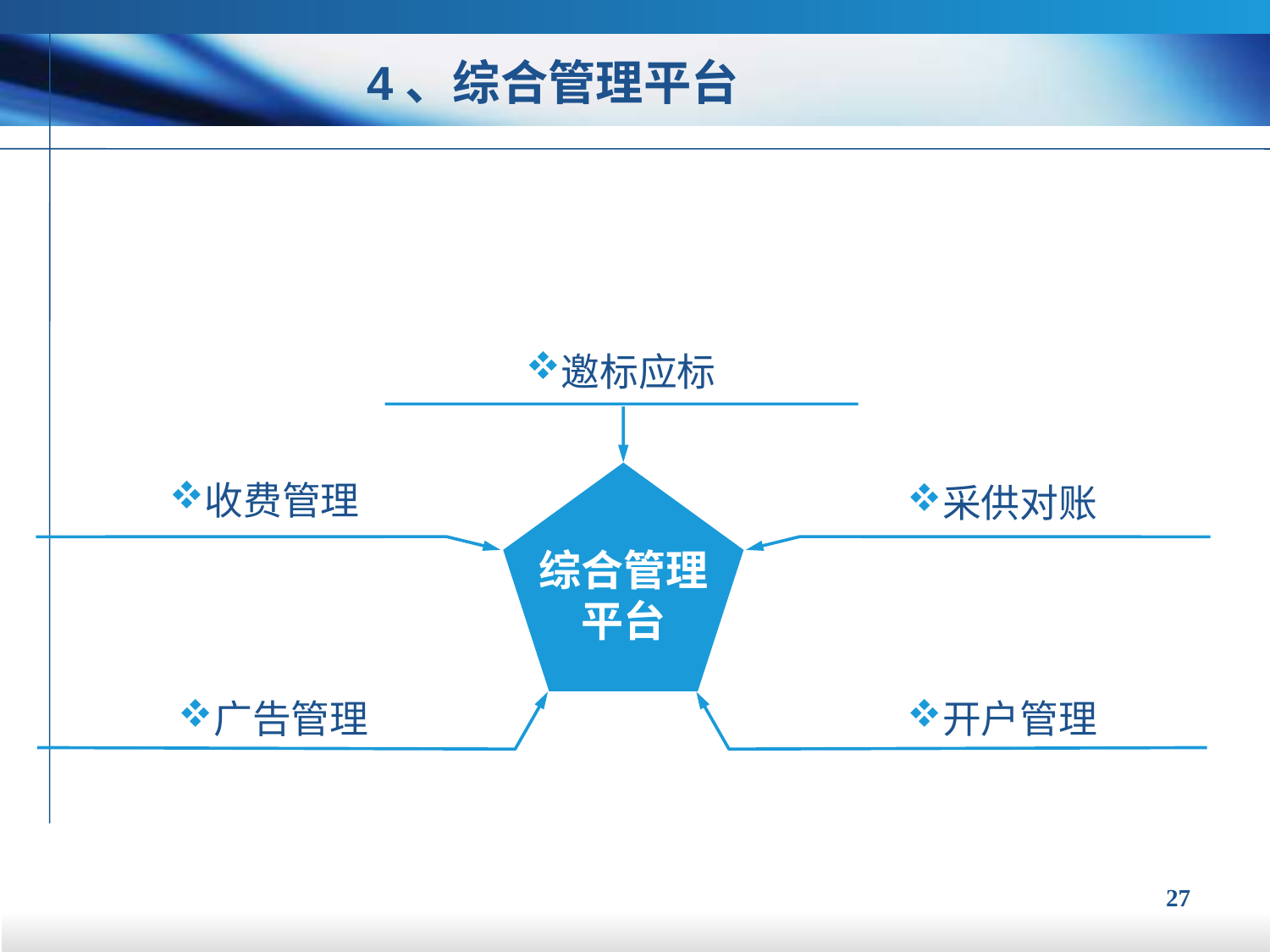

4、综合管理平台
邀标应标

收费管理
采供对账

综合管理平台

广告管理
开户管理